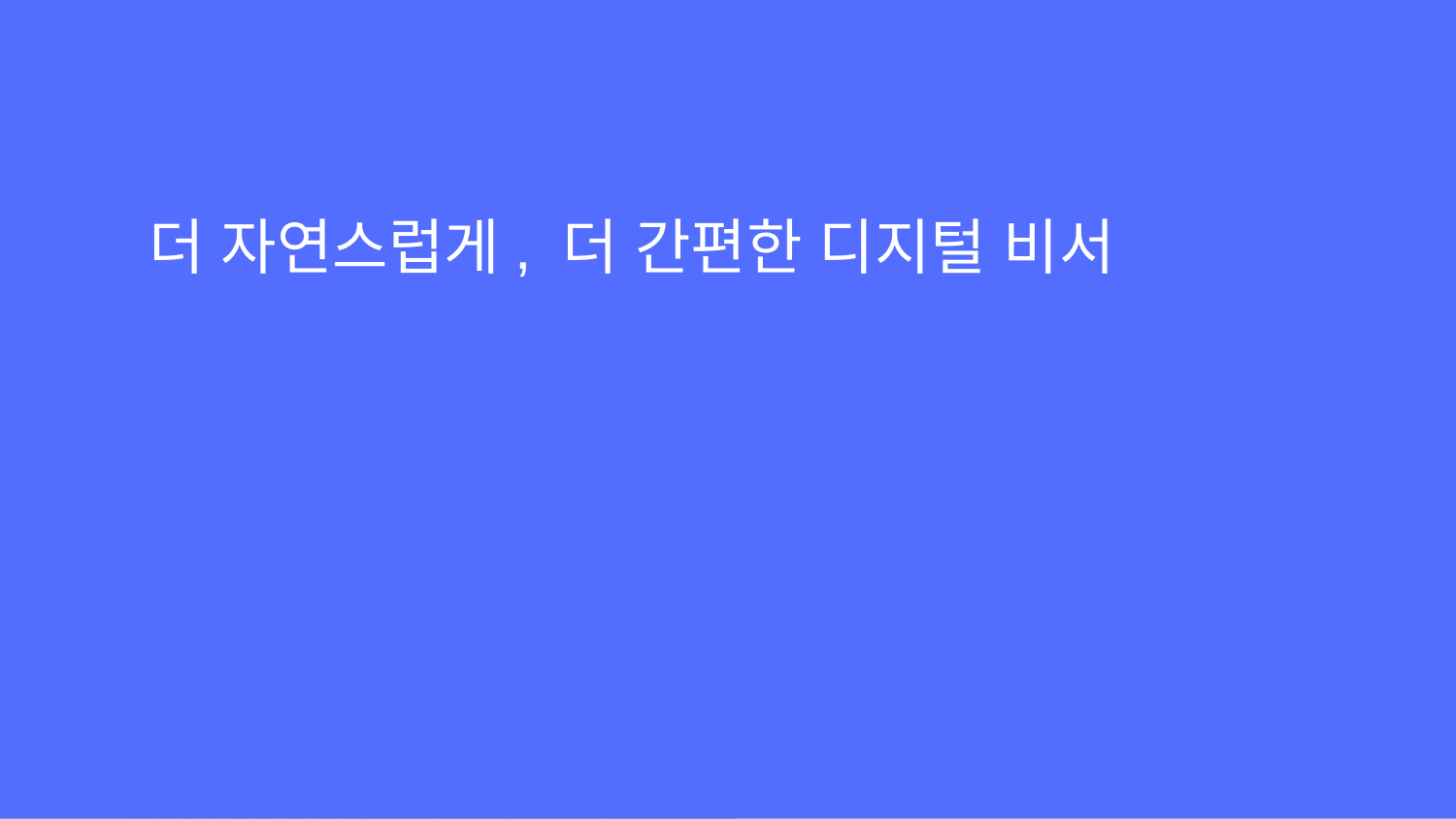

더 자연스럽게, 더 간편한 디지털 비서
Subhead